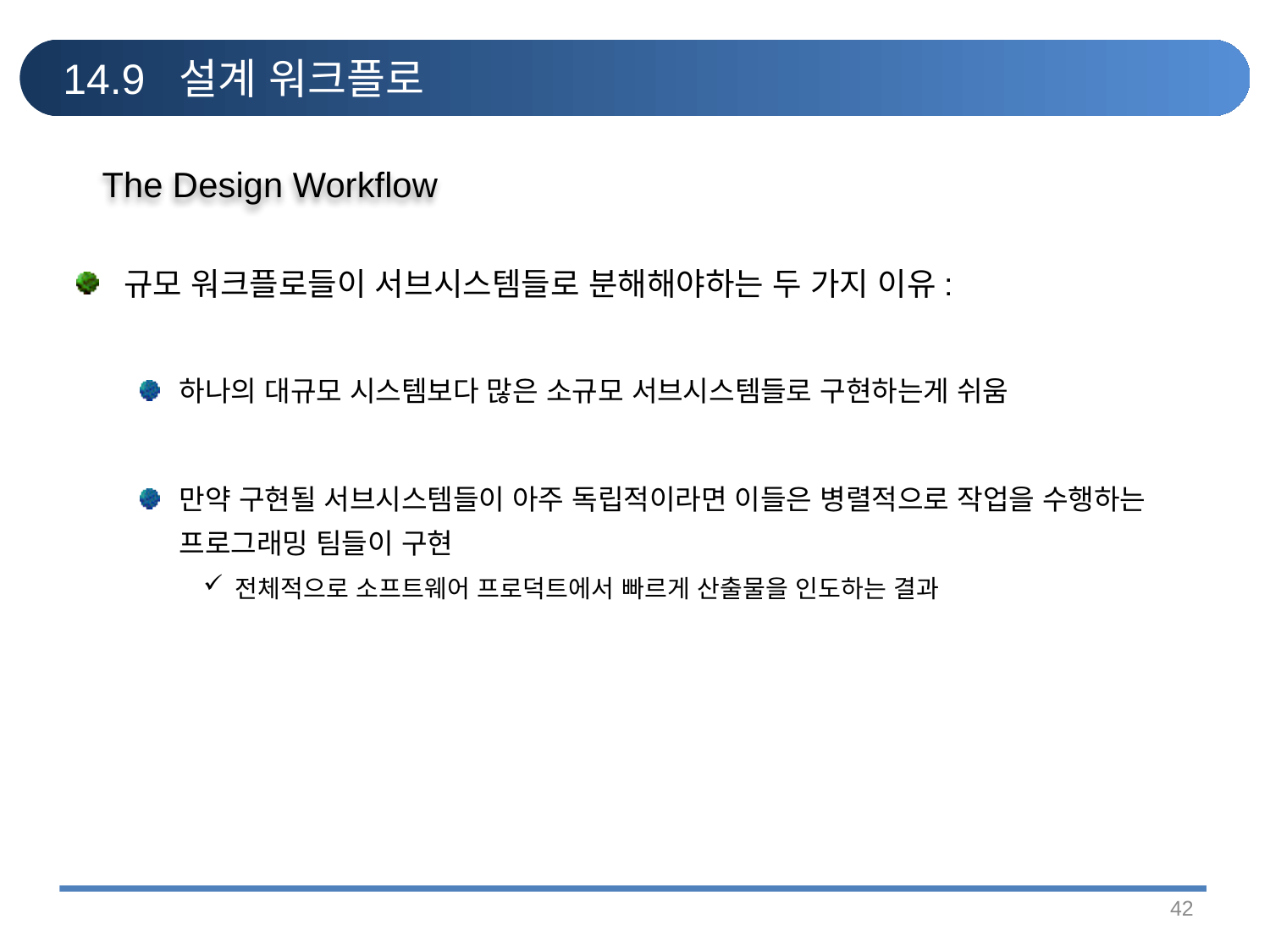

# 14.9  설계 워크플로
The Design Workflow
규모 워크플로들이 서브시스템들로 분해해야하는 두 가지 이유:

하나의 대규모 시스템보다 많은 소규모 서브시스템들로 구현하는게 쉬움

만약 구현될 서브시스템들이 아주 독립적이라면 이들은 병렬적으로 작업을 수행하는 프로그래밍 팀들이 구현
전체적으로 소프트웨어 프로덕트에서 빠르게 산출물을 인도하는 결과
42